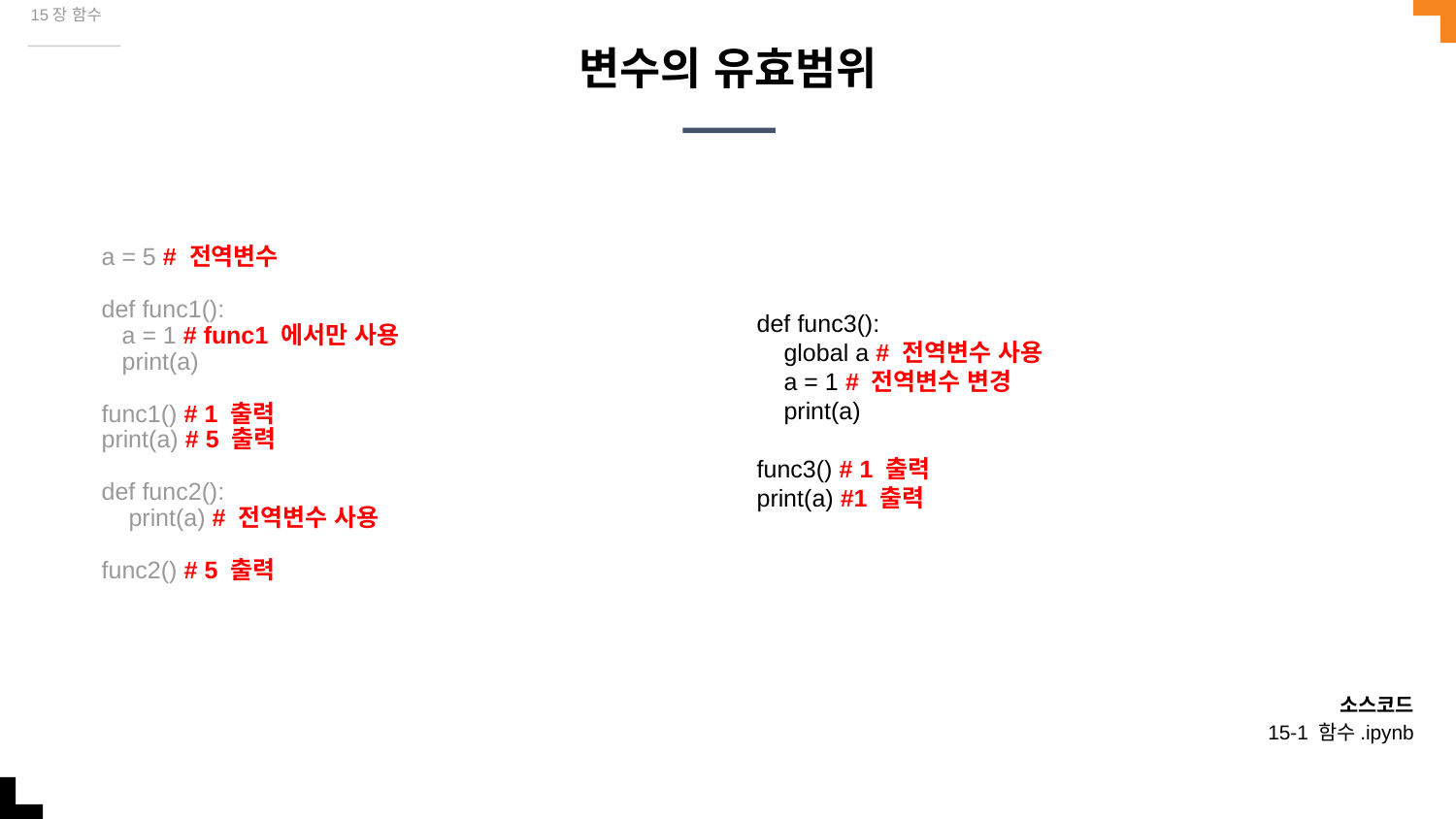

15장 함수
# 변수의 유효범위
a = 5 # 전역변수

def func1():
   a = 1 # func1 에서만 사용
   print(a)

func1() # 1 출력
print(a) # 5 출력

def func2():
    print(a) # 전역변수 사용

func2() # 5 출력

def func3():
    global a # 전역변수 사용
    a = 1 # 전역변수 변경
    print(a)

func3() # 1 출력
print(a) #1 출력

소스코드
15-1 함수.ipynb